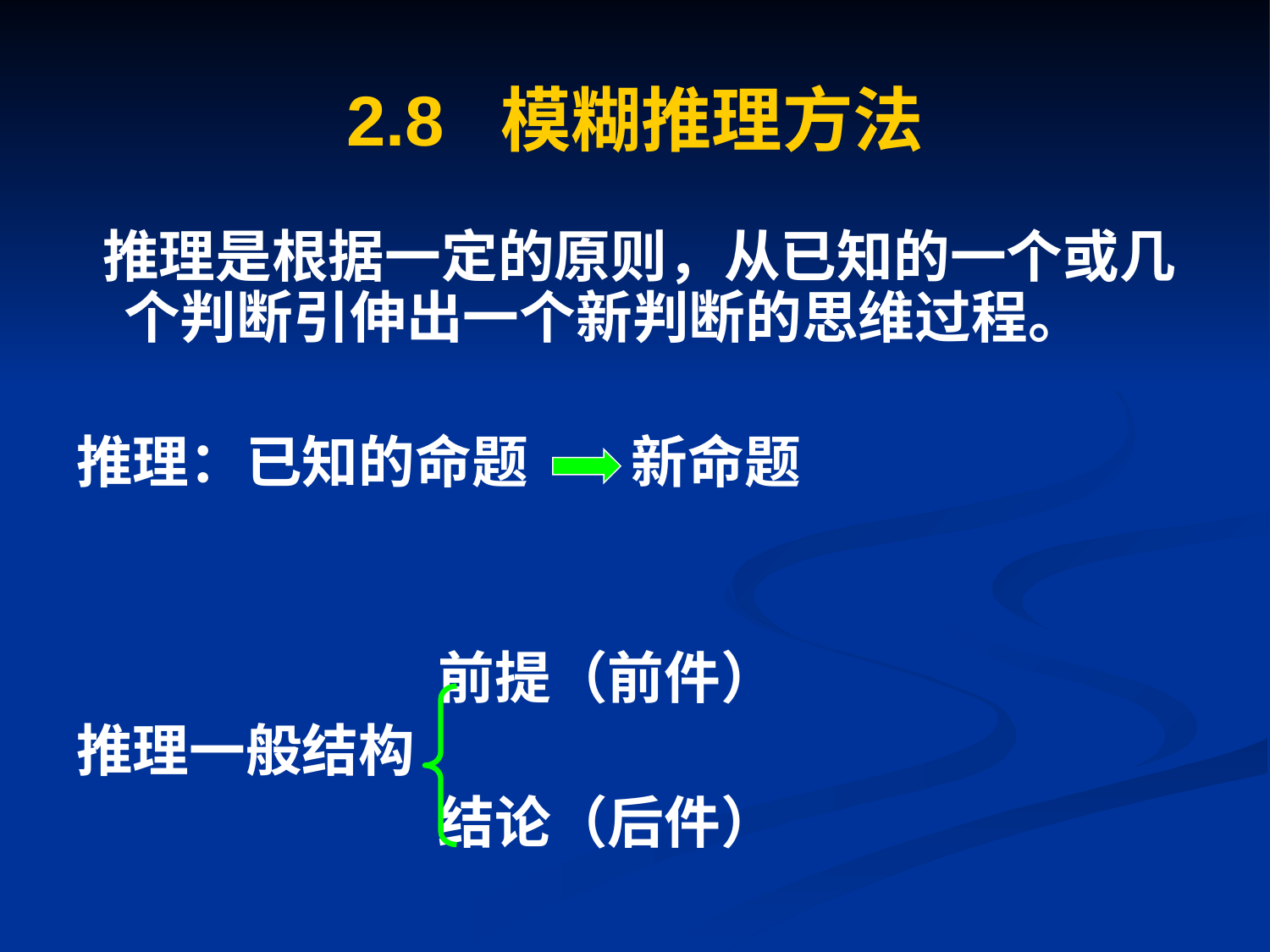

# 2.8  模糊推理方法
 推理是根据一定的原则，从已知的一个或几个判断引伸出一个新判断的思维过程。

推理：已知的命题        新命题

                           前提（前件）
推理一般结构
                           结论（后件）